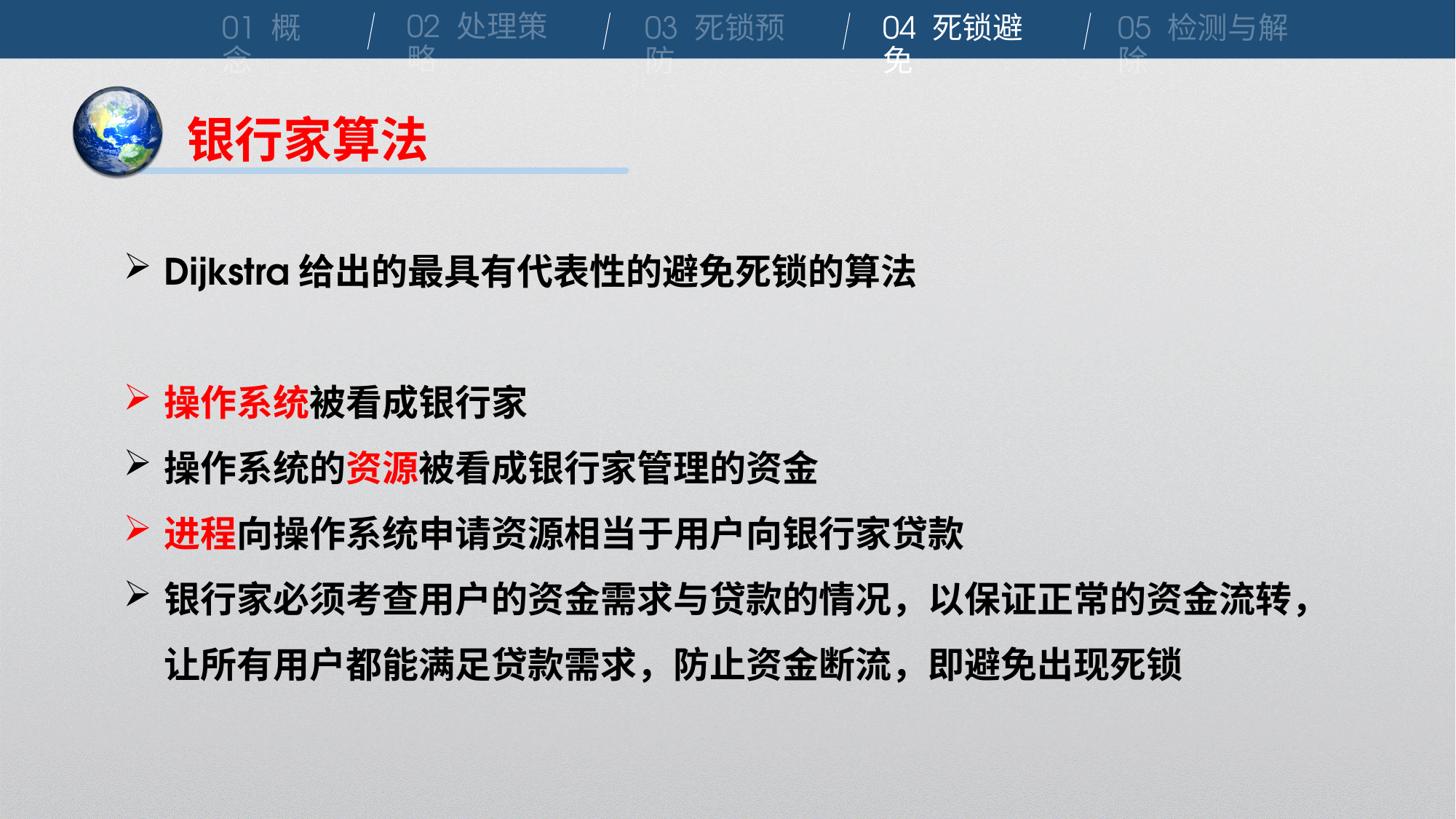

02 处理策略
01 概念
04 死锁避免
03 死锁预防
05 检测与解除
银行家算法
Dijkstra给出的最具有代表性的避免死锁的算法

操作系统被看成银行家
操作系统的资源被看成银行家管理的资金
进程向操作系统申请资源相当于用户向银行家贷款
银行家必须考查用户的资金需求与贷款的情况，以保证正常的资金流转，让所有用户都能满足贷款需求，防止资金断流，即避免出现死锁